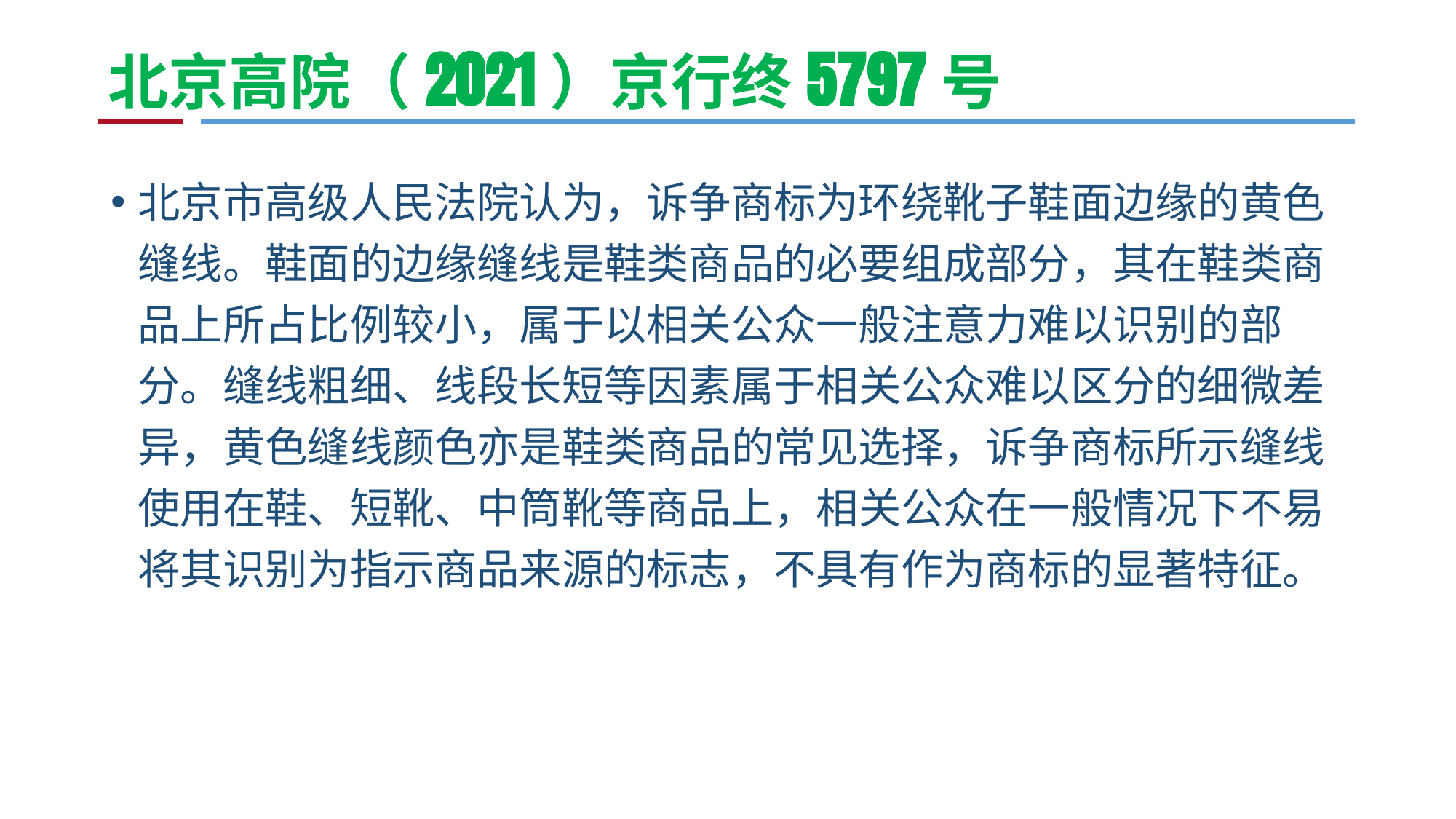

# 北京高院（2021）京行终5797号
北京市高级人民法院认为，诉争商标为环绕靴子鞋面边缘的黄色缝线。鞋面的边缘缝线是鞋类商品的必要组成部分，其在鞋类商品上所占比例较小，属于以相关公众一般注意力难以识别的部分。缝线粗细、线段长短等因素属于相关公众难以区分的细微差异，黄色缝线颜色亦是鞋类商品的常见选择，诉争商标所示缝线使用在鞋、短靴、中筒靴等商品上，相关公众在一般情况下不易将其识别为指示商品来源的标志，不具有作为商标的显著特征。